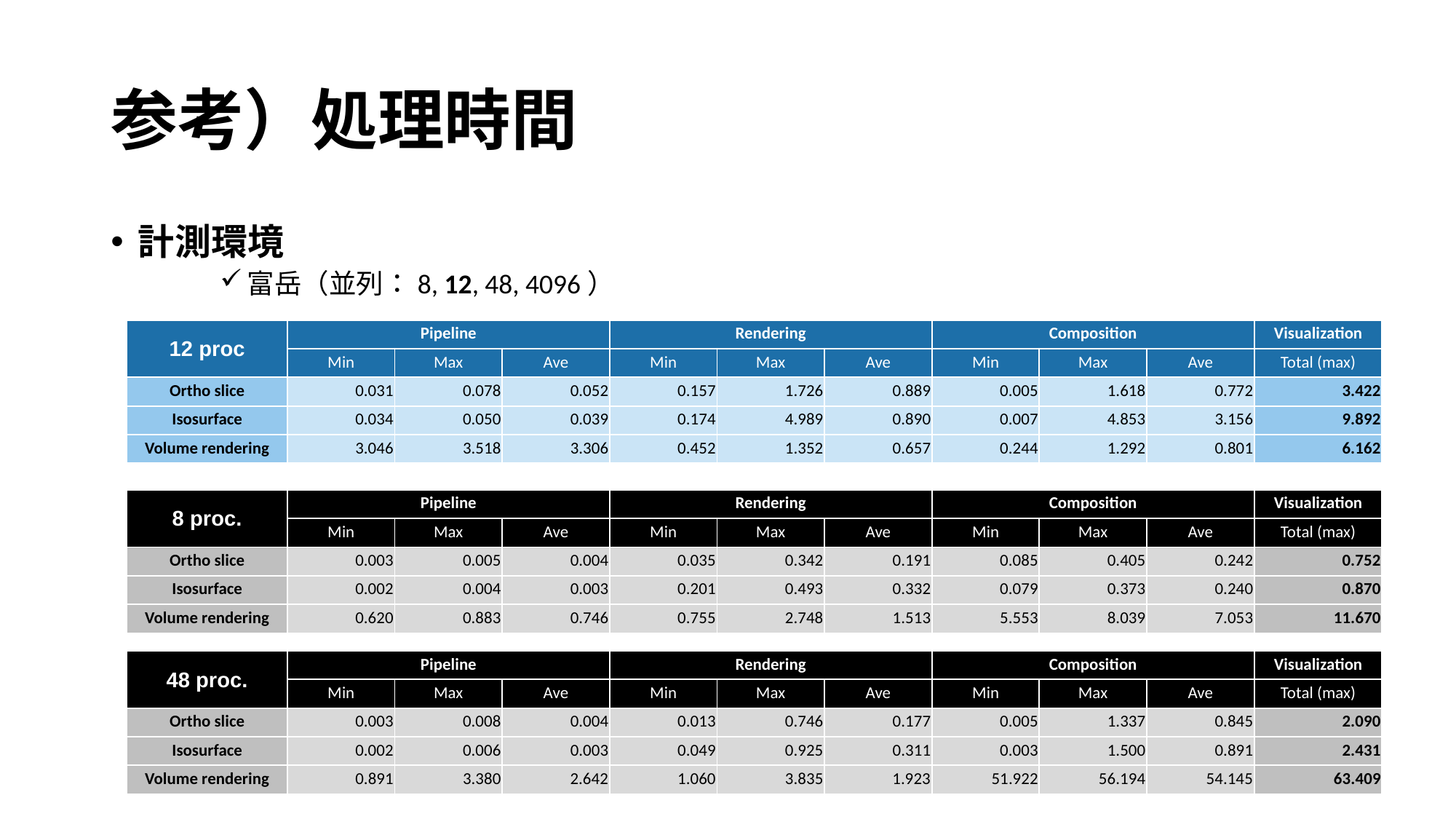

# 参考）処理時間
計測環境
富岳（並列：8, 12, 48, 4096）
| 12 proc | Pipeline |  |  | Rendering |  |  | Composition |  |  | Visualization |
| --- | --- | --- | --- | --- | --- | --- | --- | --- | --- | --- |
|  | Min | Max | Ave | Min | Max | Ave | Min | Max | Ave | Total (max) |
| Ortho slice | 0.031 | 0.078 | 0.052 | 0.157 | 1.726 | 0.889 | 0.005 | 1.618 | 0.772 | 3.422 |
| Isosurface | 0.034 | 0.050 | 0.039 | 0.174 | 4.989 | 0.890 | 0.007 | 4.853 | 3.156 | 9.892 |
| Volume rendering | 3.046 | 3.518 | 3.306 | 0.452 | 1.352 | 0.657 | 0.244 | 1.292 | 0.801 | 6.162 |
| 8 proc. | Pipeline |  |  | Rendering |  |  | Composition |  |  | Visualization |
| --- | --- | --- | --- | --- | --- | --- | --- | --- | --- | --- |
|  | Min | Max | Ave | Min | Max | Ave | Min | Max | Ave | Total (max) |
| Ortho slice | 0.003 | 0.005 | 0.004 | 0.035 | 0.342 | 0.191 | 0.085 | 0.405 | 0.242 | 0.752 |
| Isosurface | 0.002 | 0.004 | 0.003 | 0.201 | 0.493 | 0.332 | 0.079 | 0.373 | 0.240 | 0.870 |
| Volume rendering | 0.620 | 0.883 | 0.746 | 0.755 | 2.748 | 1.513 | 5.553 | 8.039 | 7.053 | 11.670 |
| 48 proc. | Pipeline |  |  | Rendering |  |  | Composition |  |  | Visualization |
| --- | --- | --- | --- | --- | --- | --- | --- | --- | --- | --- |
|  | Min | Max | Ave | Min | Max | Ave | Min | Max | Ave | Total (max) |
| Ortho slice | 0.003 | 0.008 | 0.004 | 0.013 | 0.746 | 0.177 | 0.005 | 1.337 | 0.845 | 2.090 |
| Isosurface | 0.002 | 0.006 | 0.003 | 0.049 | 0.925 | 0.311 | 0.003 | 1.500 | 0.891 | 2.431 |
| Volume rendering | 0.891 | 3.380 | 2.642 | 1.060 | 3.835 | 1.923 | 51.922 | 56.194 | 54.145 | 63.409 |